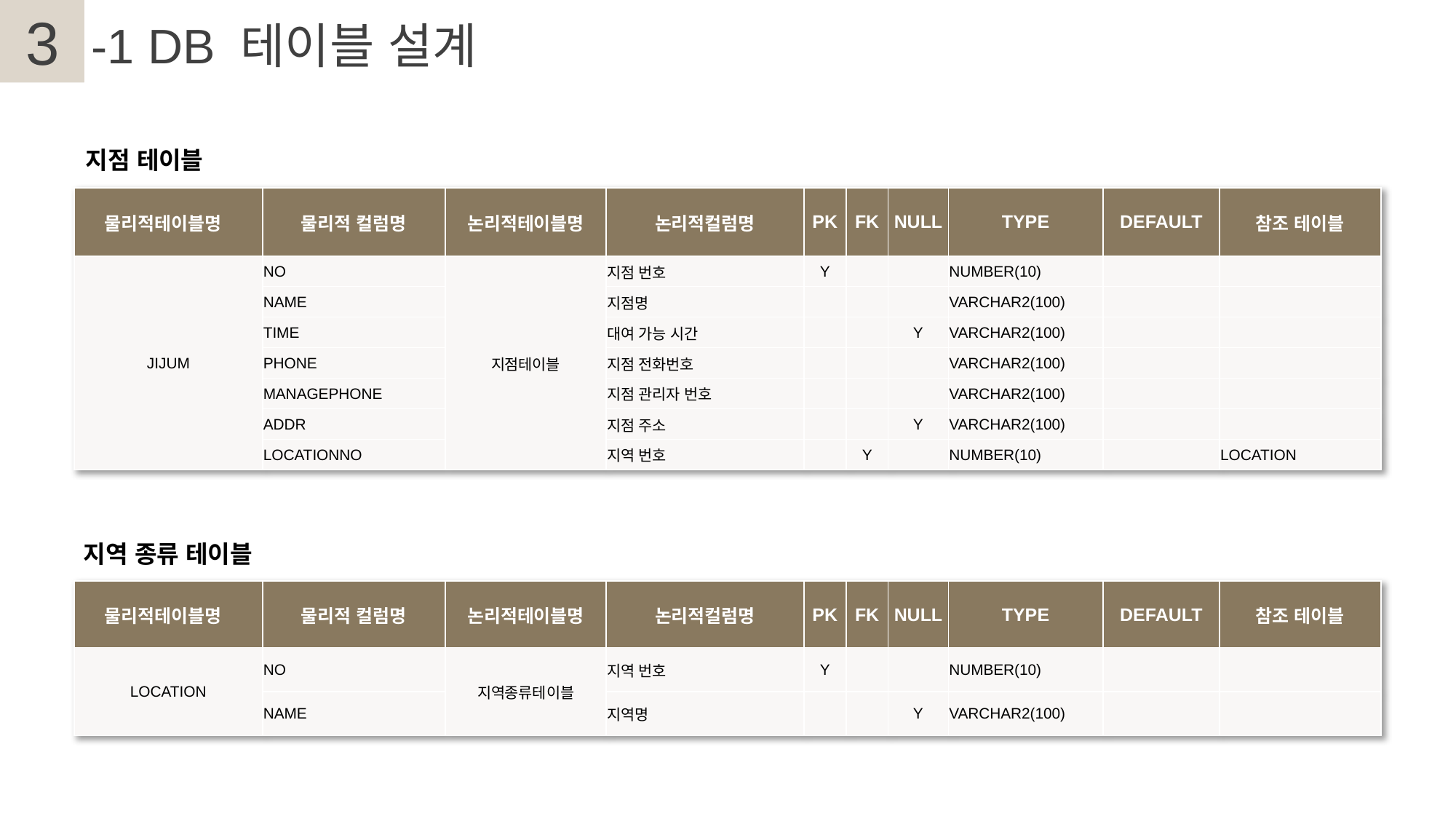

3
2
-1 DB 테이블 설계
지점 테이블
| 물리적테이블명 | 물리적 컬럼명 | 논리적테이블명 | 논리적컬럼명 | PK | FK | NULL | TYPE | DEFAULT | 참조 테이블 |
| --- | --- | --- | --- | --- | --- | --- | --- | --- | --- |
| JIJUM | NO | 지점테이블 | 지점 번호 | Y |  |  | NUMBER(10) |  |  |
|  | NAME |  | 지점명 |  |  |  | VARCHAR2(100) |  |  |
|  | TIME |  | 대여 가능 시간 |  |  | Y | VARCHAR2(100) |  |  |
|  | PHONE |  | 지점 전화번호 |  |  |  | VARCHAR2(100) |  |  |
|  | MANAGEPHONE |  | 지점 관리자 번호 |  |  |  | VARCHAR2(100) |  |  |
|  | ADDR |  | 지점 주소 |  |  | Y | VARCHAR2(100) |  |  |
|  | LOCATIONNO |  | 지역 번호 |  | Y |  | NUMBER(10) |  | LOCATION |
지역 종류 테이블
| 물리적테이블명 | 물리적 컬럼명 | 논리적테이블명 | 논리적컬럼명 | PK | FK | NULL | TYPE | DEFAULT | 참조 테이블 |
| --- | --- | --- | --- | --- | --- | --- | --- | --- | --- |
| LOCATION | NO | 지역종류테이블 | 지역 번호 | Y |  |  | NUMBER(10) |  |  |
|  | NAME |  | 지역명 |  |  | Y | VARCHAR2(100) |  |  |